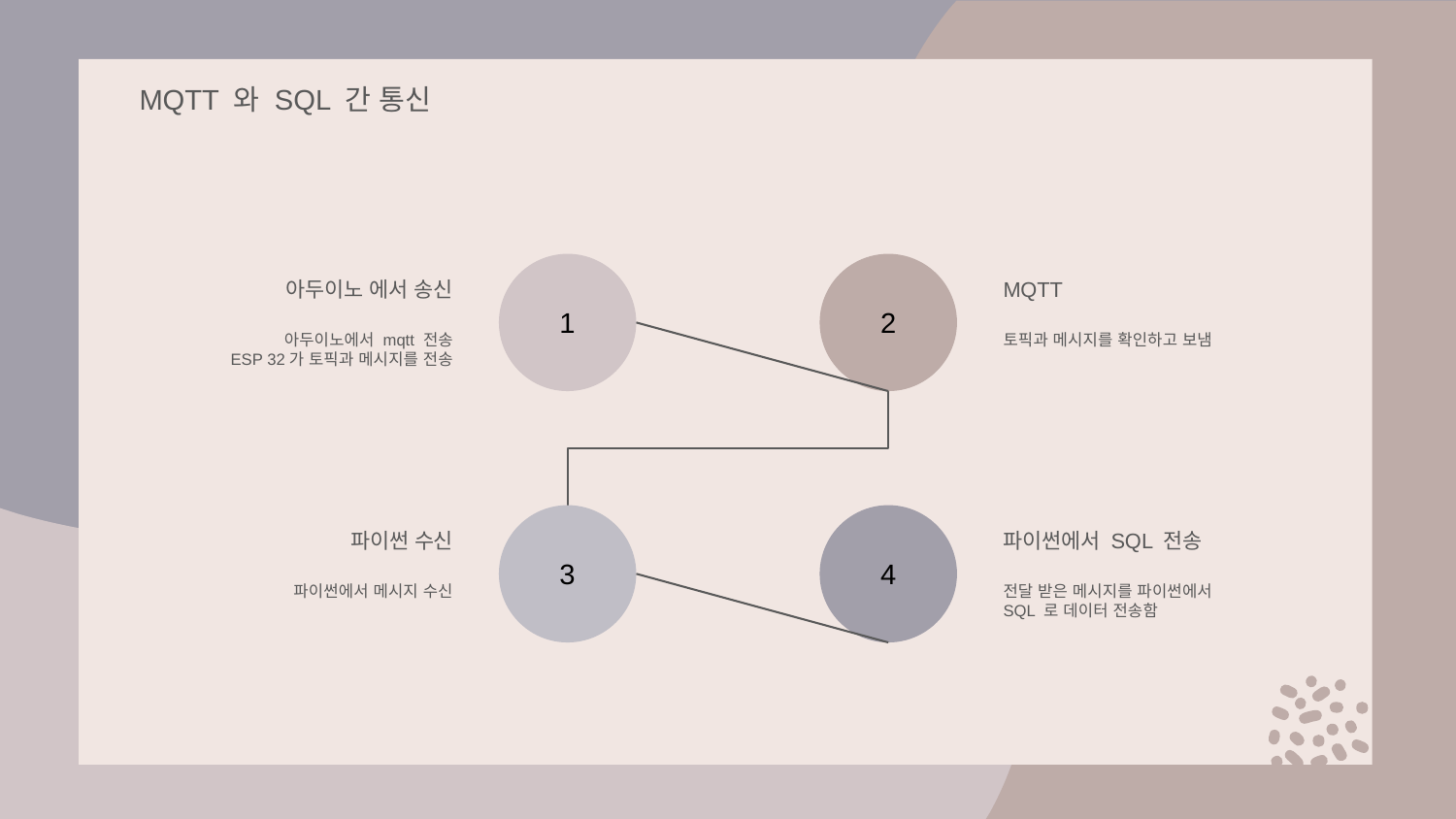

MQTT 와 SQL 간 통신

1
2
아두이노 에서 송신
아두이노에서 mqtt 전송
ESP 32가 토픽과 메시지를 전송
MQTT
토픽과 메시지를 확인하고 보냄
3
4
파이썬 수신
파이썬에서 메시지 수신
파이썬에서 SQL 전송
전달 받은 메시지를 파이썬에서
SQL 로 데이터 전송함